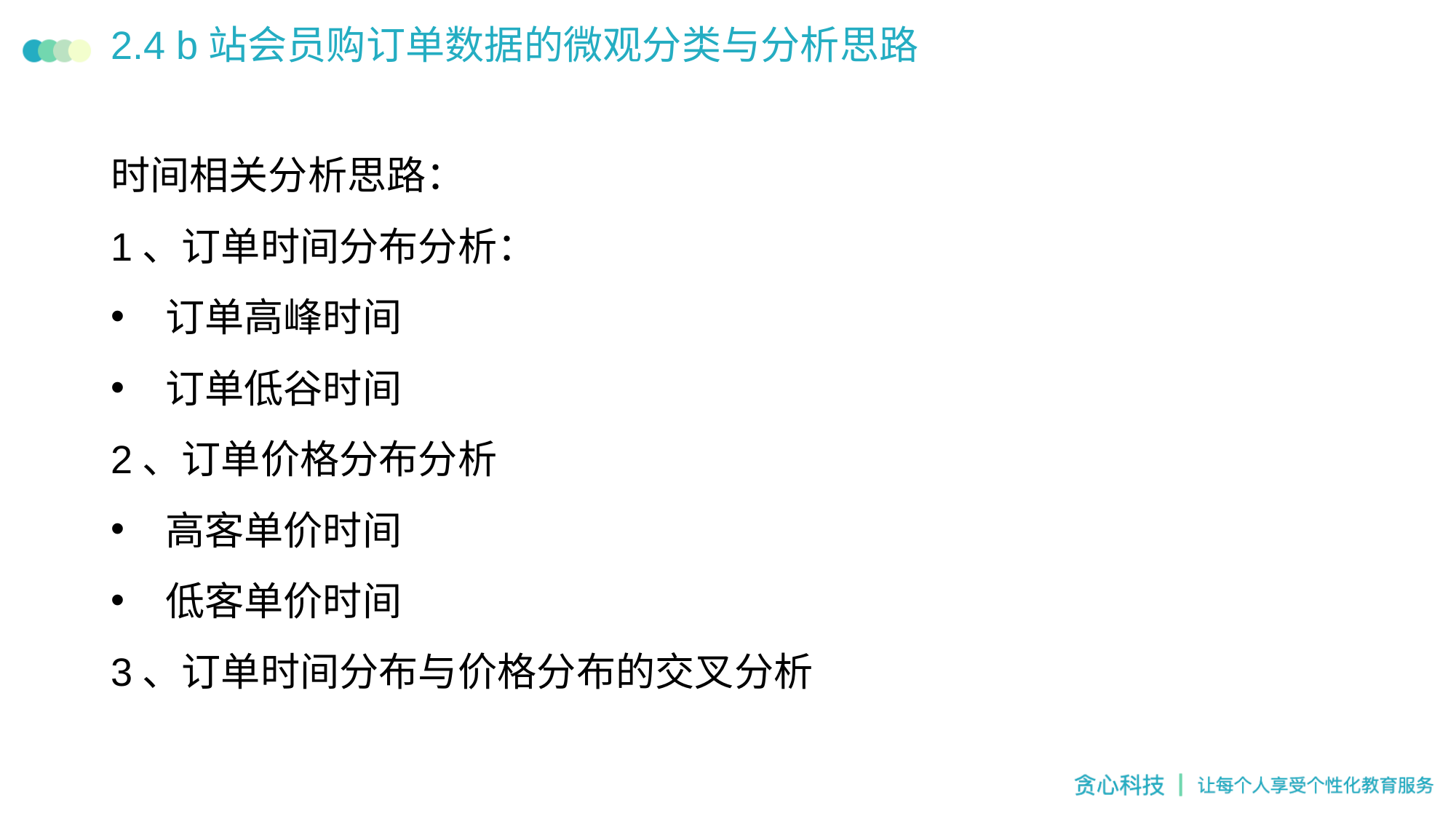

# 2.4 b站会员购订单数据的微观分类与分析思路
时间相关分析思路：
1、订单时间分布分析：
订单高峰时间
订单低谷时间
2、订单价格分布分析
高客单价时间
低客单价时间
3、订单时间分布与价格分布的交叉分析